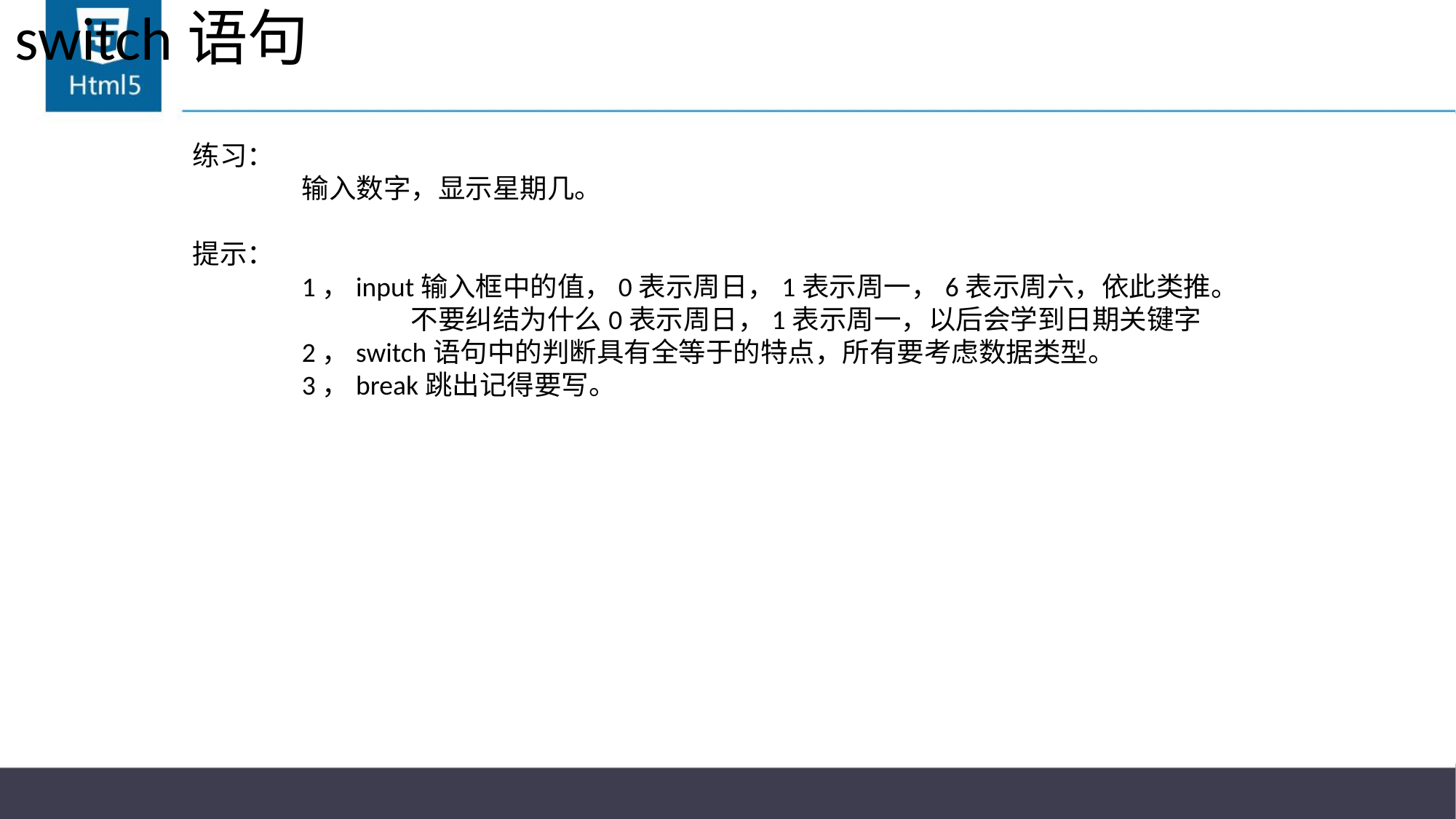

# switch语句
练习：
	输入数字，显示星期几。

提示：
	1，input输入框中的值，0表示周日，1表示周一，6表示周六，依此类推。
		不要纠结为什么0表示周日，1表示周一，以后会学到日期关键字
	2，switch语句中的判断具有全等于的特点，所有要考虑数据类型。
	3，break跳出记得要写。